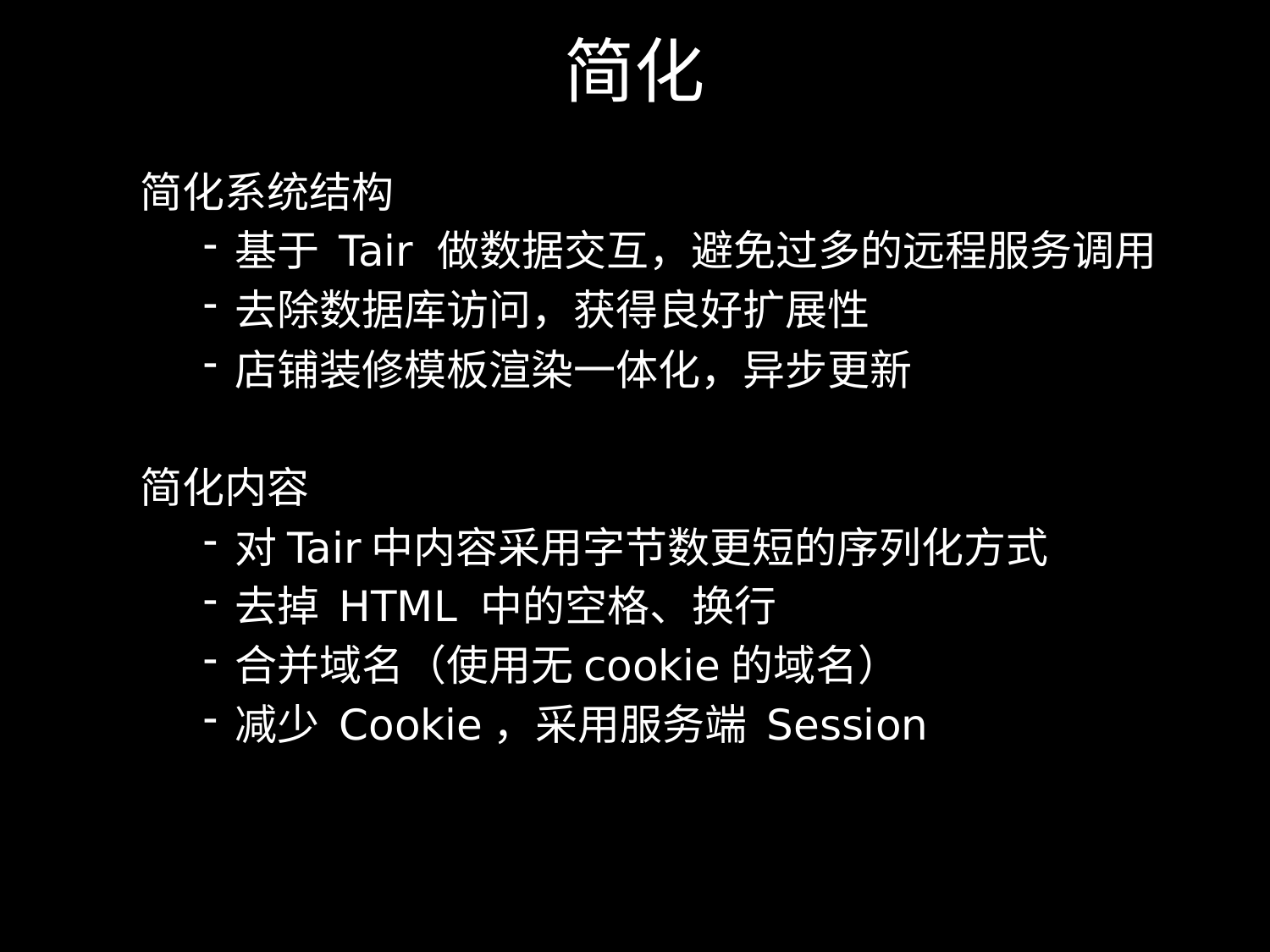

# 简化
简化系统结构
基于 Tair 做数据交互，避免过多的远程服务调用
去除数据库访问，获得良好扩展性
店铺装修模板渲染一体化，异步更新

简化内容
对Tair中内容采用字节数更短的序列化方式
去掉 HTML 中的空格、换行
合并域名（使用无cookie的域名）
减少 Cookie，采用服务端 Session